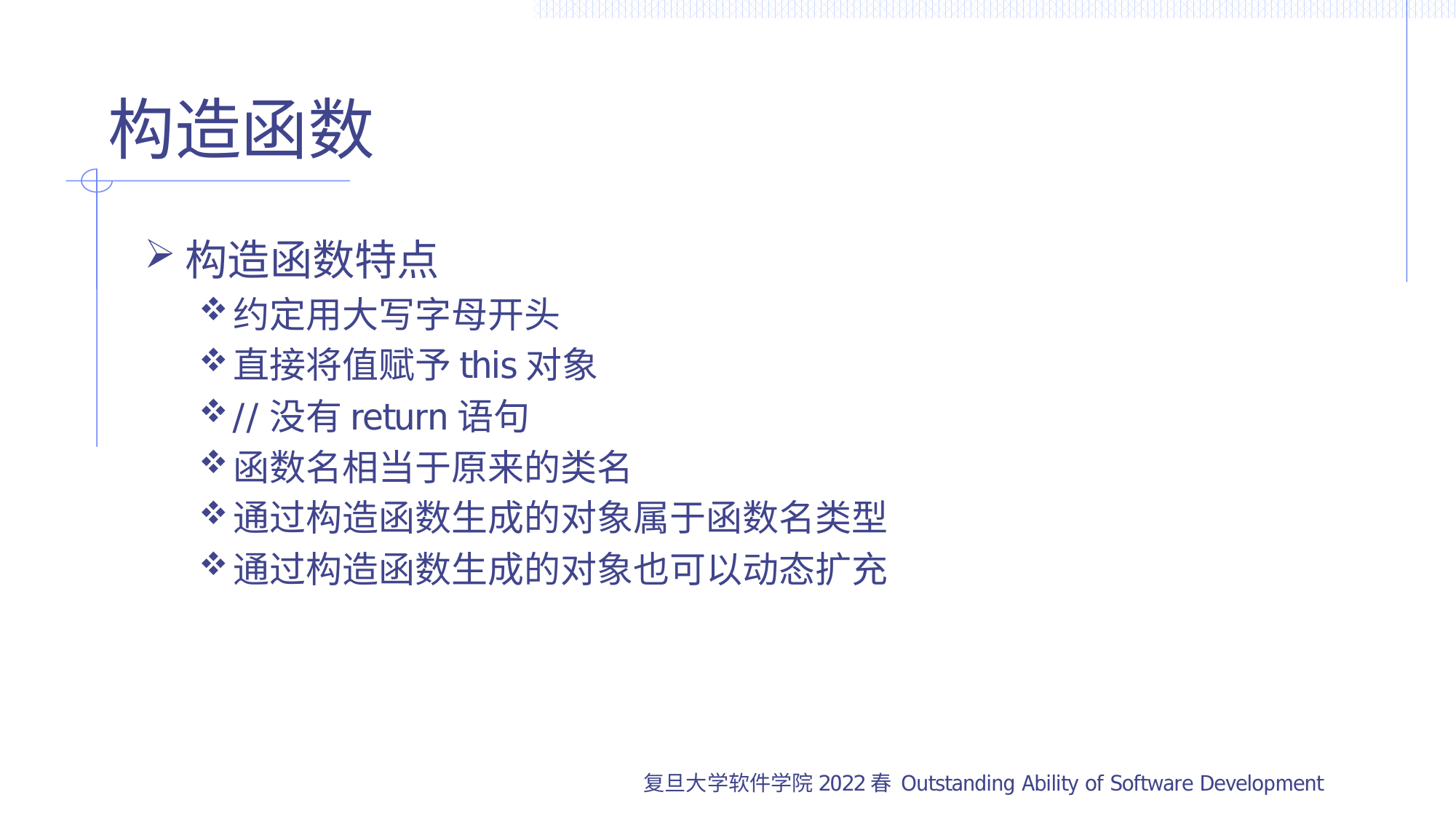

# 构造函数
构造函数特点
约定用大写字母开头
直接将值赋予this对象
//没有return语句
函数名相当于原来的类名
通过构造函数生成的对象属于函数名类型
通过构造函数生成的对象也可以动态扩充